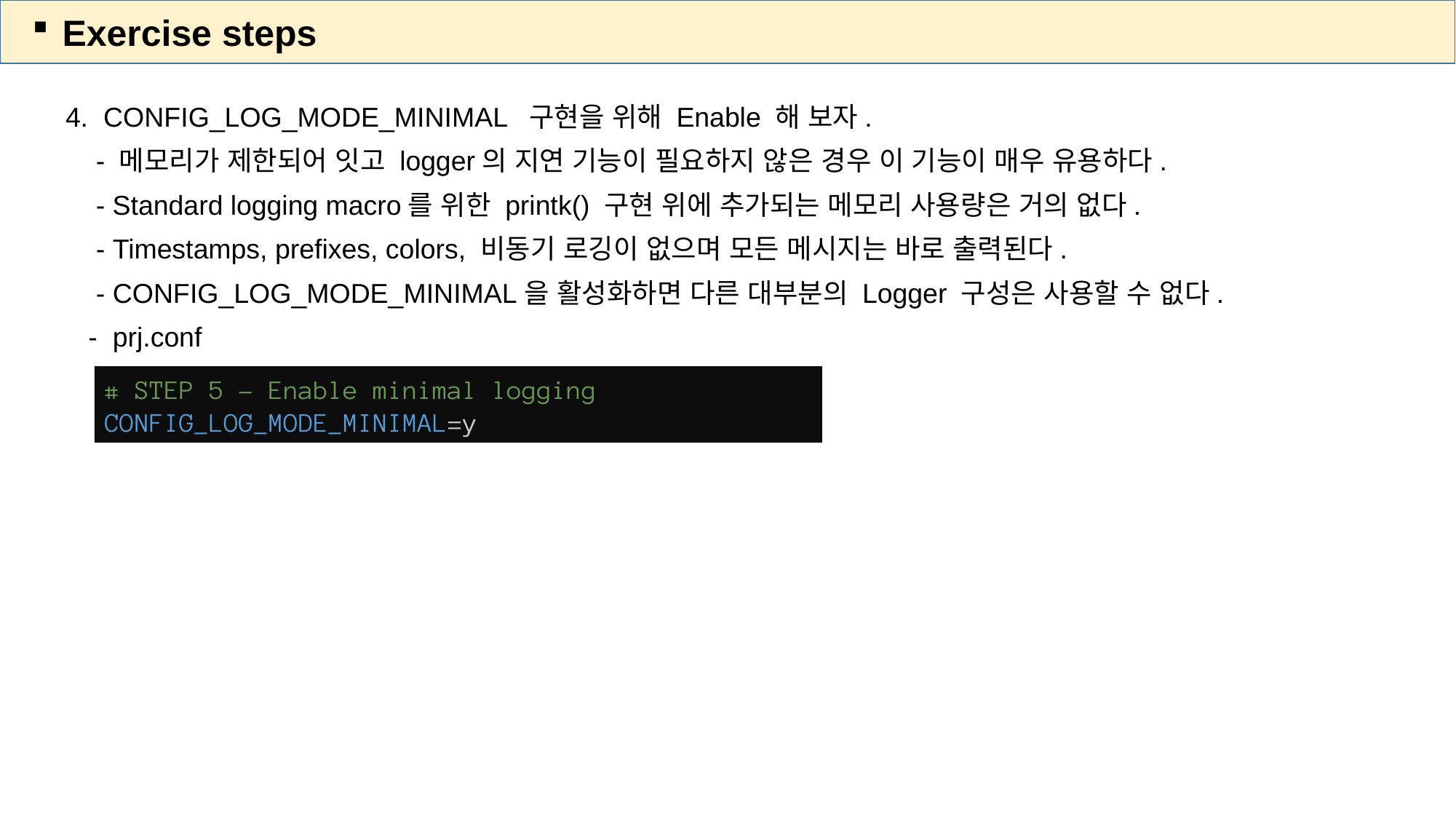

Exercise steps
4.  CONFIG_LOG_MODE_MINIMAL  구현을 위해 Enable 해 보자.
    - 메모리가 제한되어 잇고 logger의 지연 기능이 필요하지 않은 경우 이 기능이 매우 유용하다.
    - Standard logging macro를 위한 printk() 구현 위에 추가되는 메모리 사용량은 거의 없다.
    - Timestamps, prefixes, colors, 비동기 로깅이 없으며 모든 메시지는 바로 출력된다.
    - CONFIG_LOG_MODE_MINIMAL을 활성화하면 다른 대부분의 Logger 구성은 사용할 수 없다.
   -  prj.conf
# STEP 5 - Enable minimal logging
CONFIG_LOG_MODE_MINIMAL=y